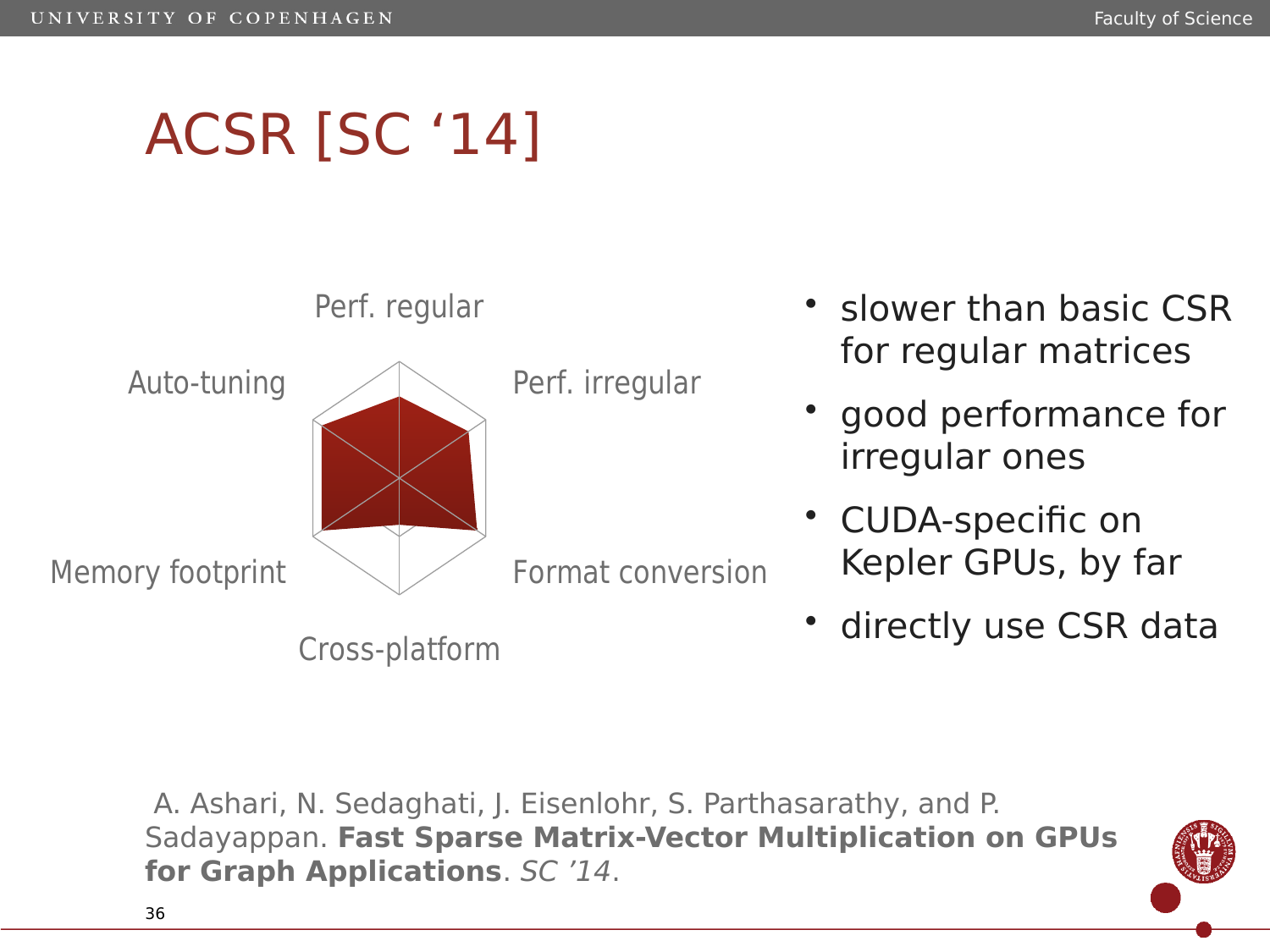

Faculty of Science
ACSR [SC ‘14]

### Chart

| Category | 系列 1 |
|---|---|
| Perf. regular | 70.0 |
| Perf. irregular | 80.0 |
| Format conversion | 90.0 |
| Cross-platform | 40.0 |
| Memory footprint | 90.0 |
| Auto-tuning | 90.0 |
slower than basic CSR for regular matrices
good performance for irregular ones
CUDA-specific on Kepler GPUs, by far
directly use CSR data
 A. Ashari, N. Sedaghati, J. Eisenlohr, S. Parthasarathy, and P. Sadayappan. Fast Sparse Matrix-Vector Multiplication on GPUs for Graph Applications. SC ’14.

36